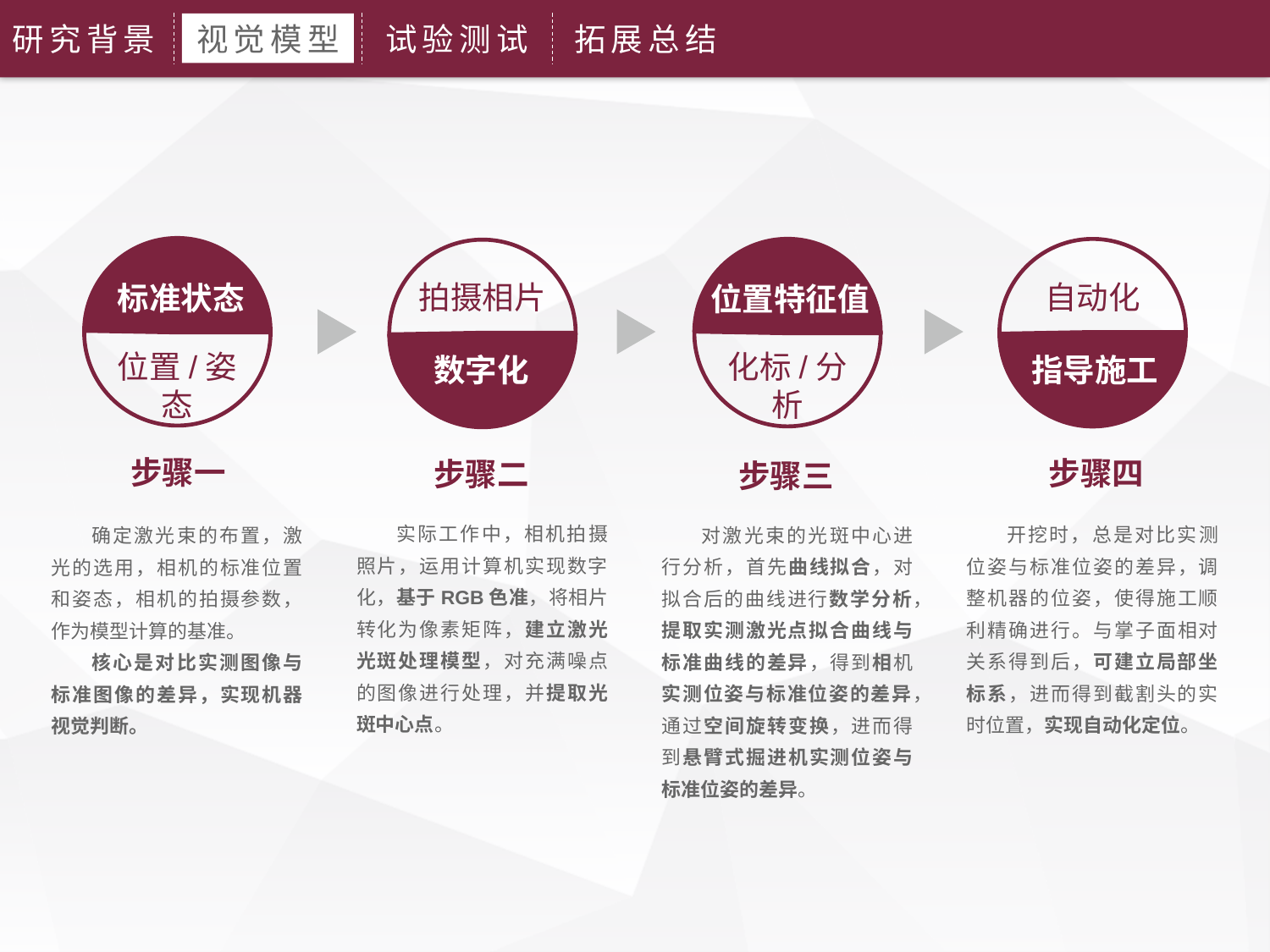

研究背景
视觉模型
试验测试
拓展总结

标准状态
位置/姿态

位置特征值
化标/分析

自动化
指导施工

拍摄相片
数字化

步骤一
步骤四
步骤二
步骤三
实际工作中，相机拍摄照片，运用计算机实现数字化，基于RGB色准，将相片转化为像素矩阵，建立激光光斑处理模型，对充满噪点的图像进行处理，并提取光斑中心点。
开挖时，总是对比实测位姿与标准位姿的差异，调整机器的位姿，使得施工顺利精确进行。与掌子面相对关系得到后，可建立局部坐标系，进而得到截割头的实时位置，实现自动化定位。
对激光束的光斑中心进行分析，首先曲线拟合，对拟合后的曲线进行数学分析，提取实测激光点拟合曲线与标准曲线的差异，得到相机实测位姿与标准位姿的差异，通过空间旋转变换，进而得到悬臂式掘进机实测位姿与标准位姿的差异。
确定激光束的布置，激光的选用，相机的标准位置和姿态，相机的拍摄参数，作为模型计算的基准。
核心是对比实测图像与标准图像的差异，实现机器视觉判断。